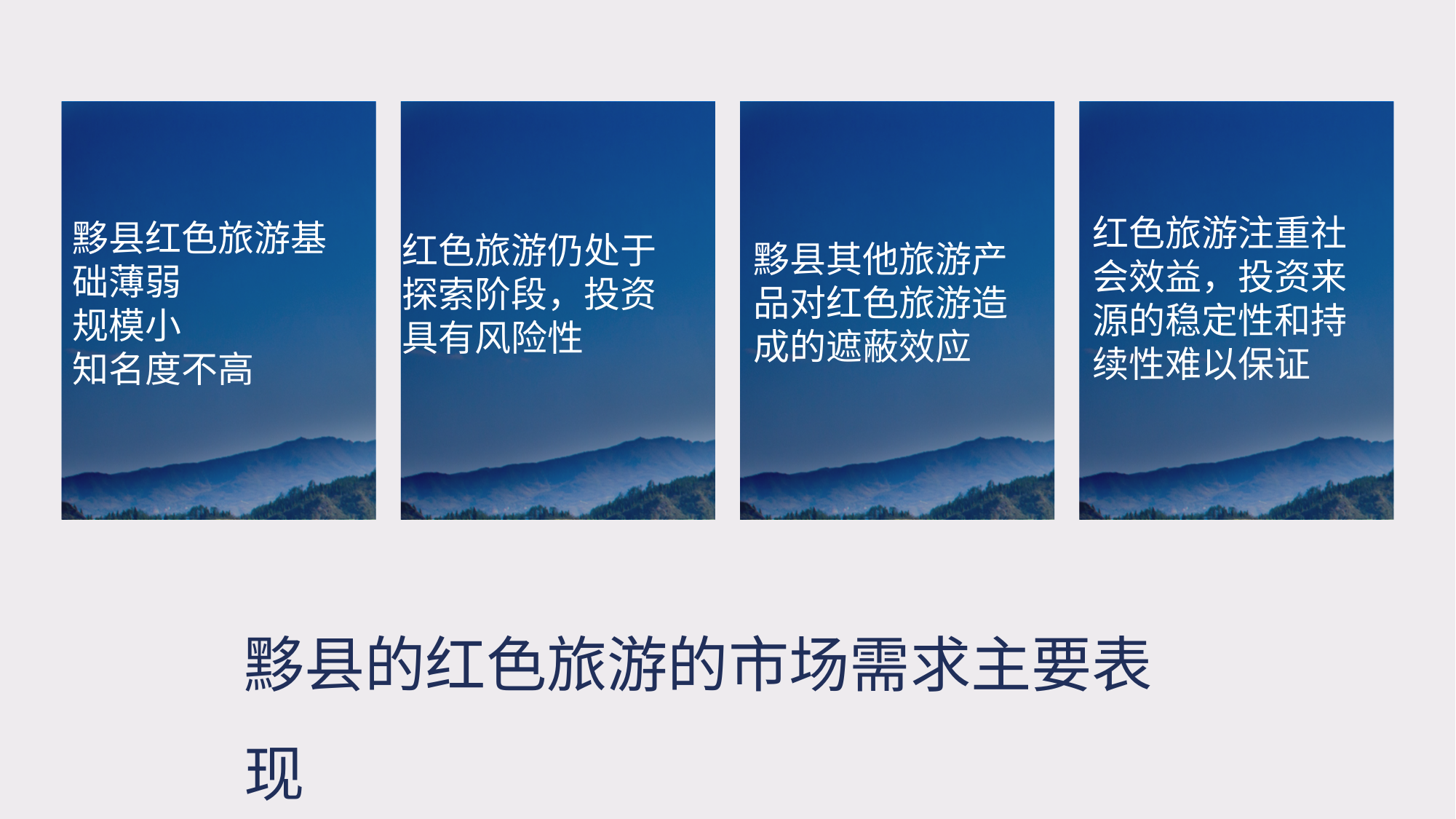

黟县的红色旅游的市场需求主要表现
红色旅游注重社
会效益，投资来
源的稳定性和持
续性难以保证
黟县红色旅游基
础薄弱
规模小
知名度不高
红色旅游仍处于
探索阶段，投资
具有风险性
黟县其他旅游产
品对红色旅游造
成的遮蔽效应